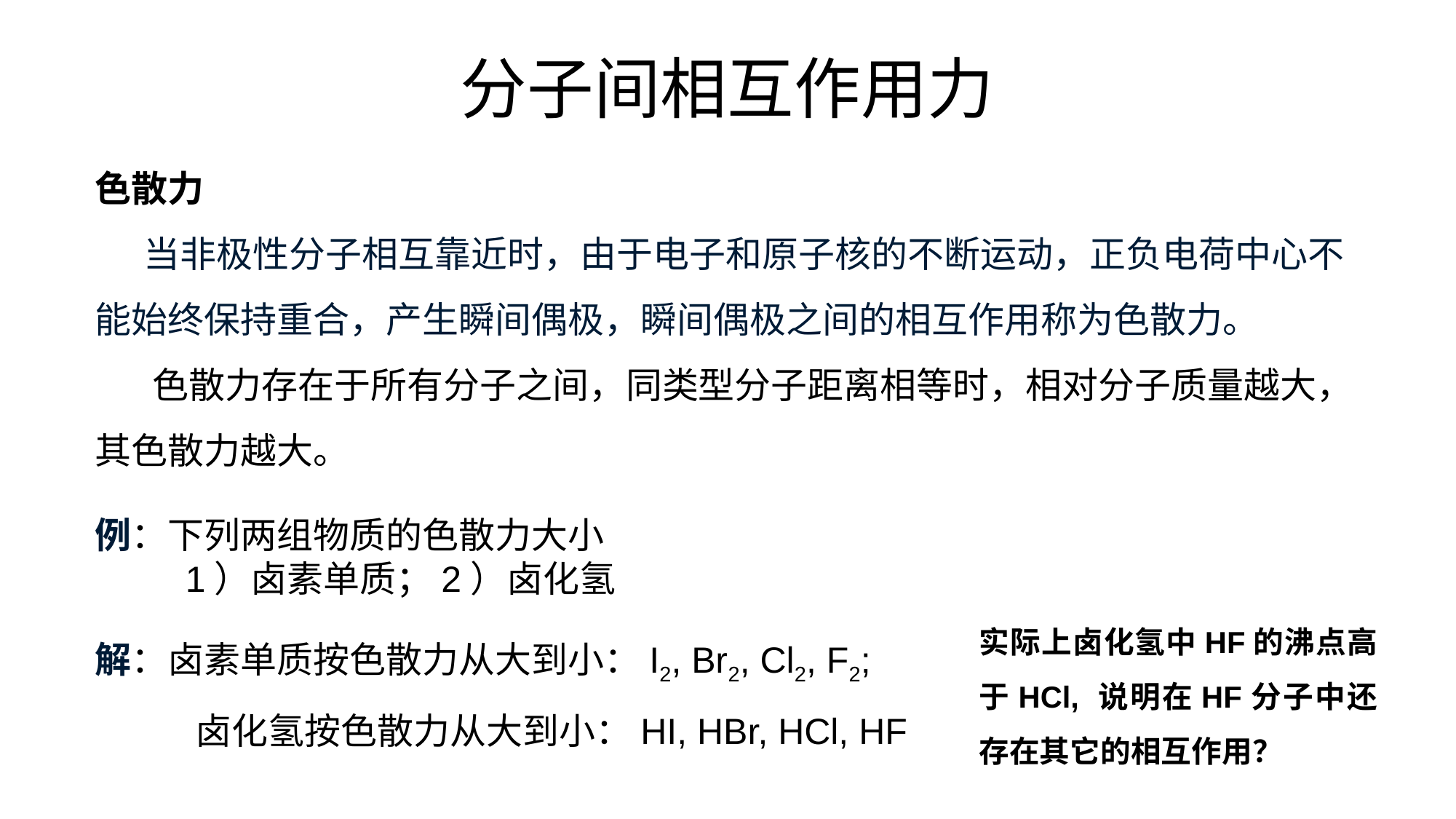

分子间相互作用力
色散力
      当非极性分子相互靠近时，由于电子和原子核的不断运动，正负电荷中心不能始终保持重合，产生瞬间偶极，瞬间偶极之间的相互作用称为色散力。
      色散力存在于所有分子之间，同类型分子距离相等时，相对分子质量越大，其色散力越大。
例：下列两组物质的色散力大小
          1）卤素单质；2）卤化氢
实际上卤化氢中HF的沸点高于HCl, 说明在HF分子中还存在其它的相互作用？
解：卤素单质按色散力从大到小：I2, Br2, Cl2, F2;
         卤化氢按色散力从大到小：HI, HBr, HCl, HF